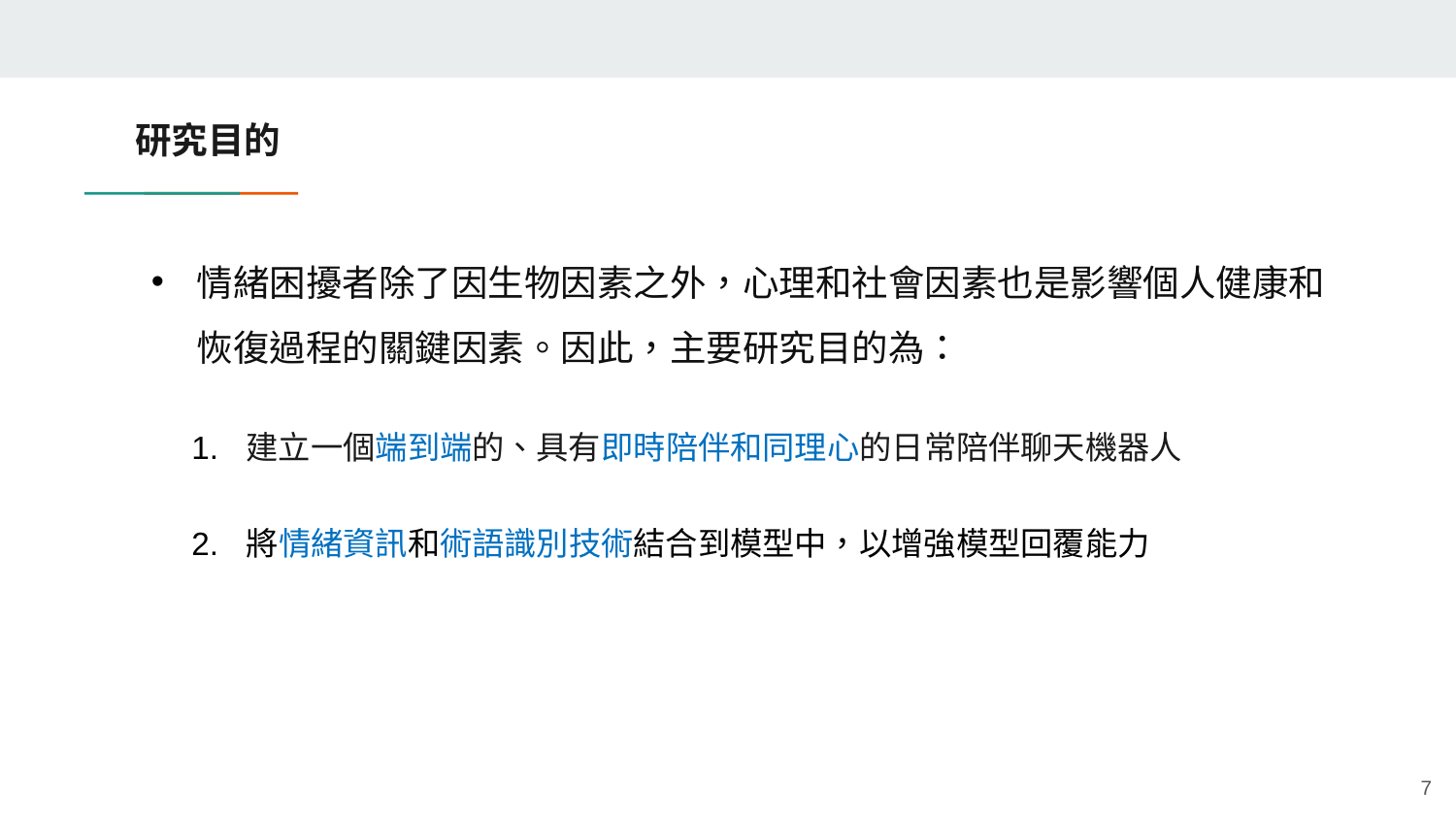

研究目的
情緒困擾者除了因生物因素之外，心理和社會因素也是影響個人健康和恢復過程的關鍵因素。因此，主要研究目的為：
建立一個端到端的、具有即時陪伴和同理心的日常陪伴聊天機器人
將情緒資訊和術語識別技術結合到模型中，以增強模型回覆能力

7